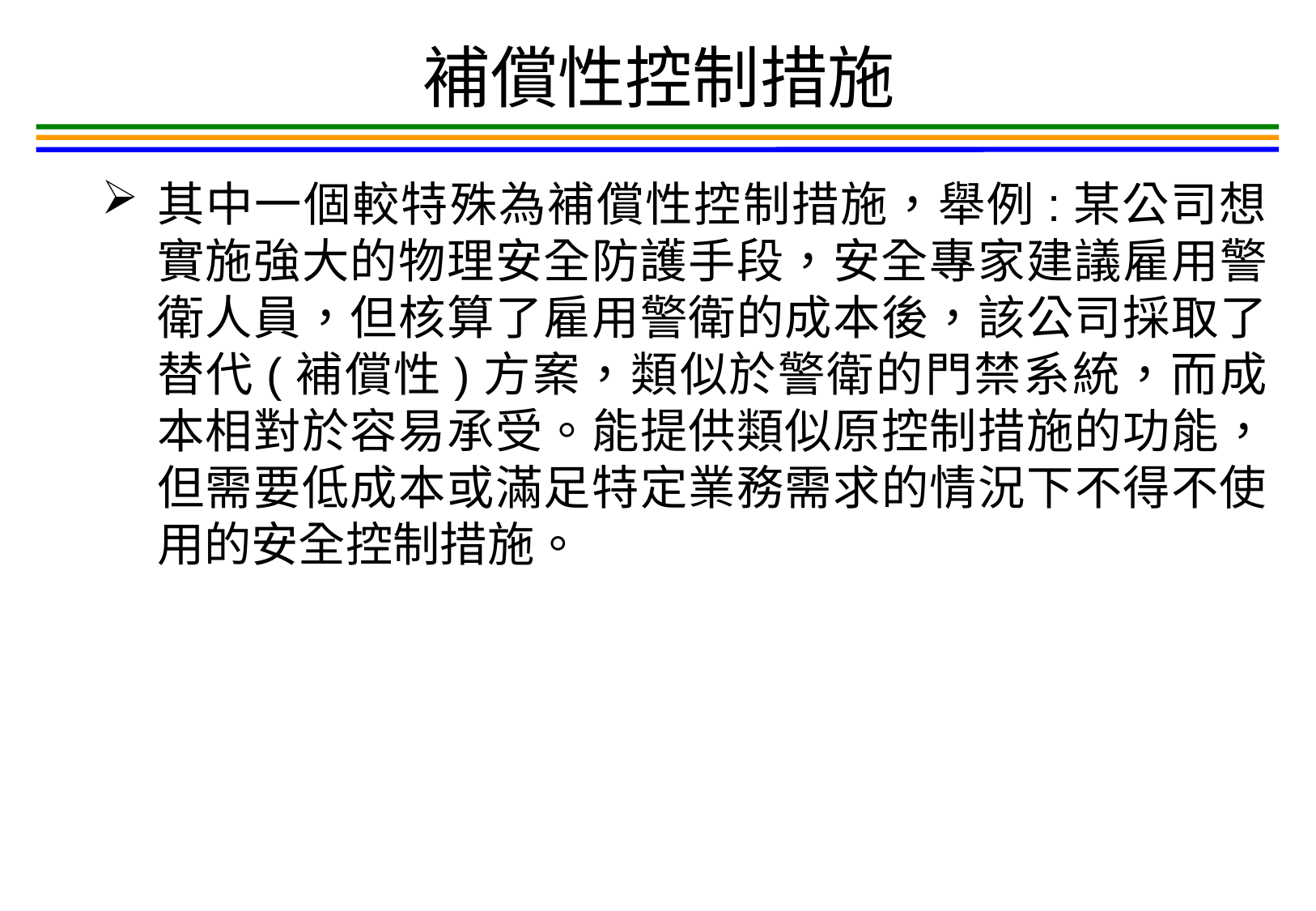

# 補償性控制措施
其中一個較特殊為補償性控制措施，舉例:某公司想實施強大的物理安全防護手段，安全專家建議雇用警衛人員，但核算了雇用警衛的成本後，該公司採取了替代(補償性)方案，類似於警衛的門禁系統，而成本相對於容易承受。能提供類似原控制措施的功能，但需要低成本或滿足特定業務需求的情況下不得不使用的安全控制措施。